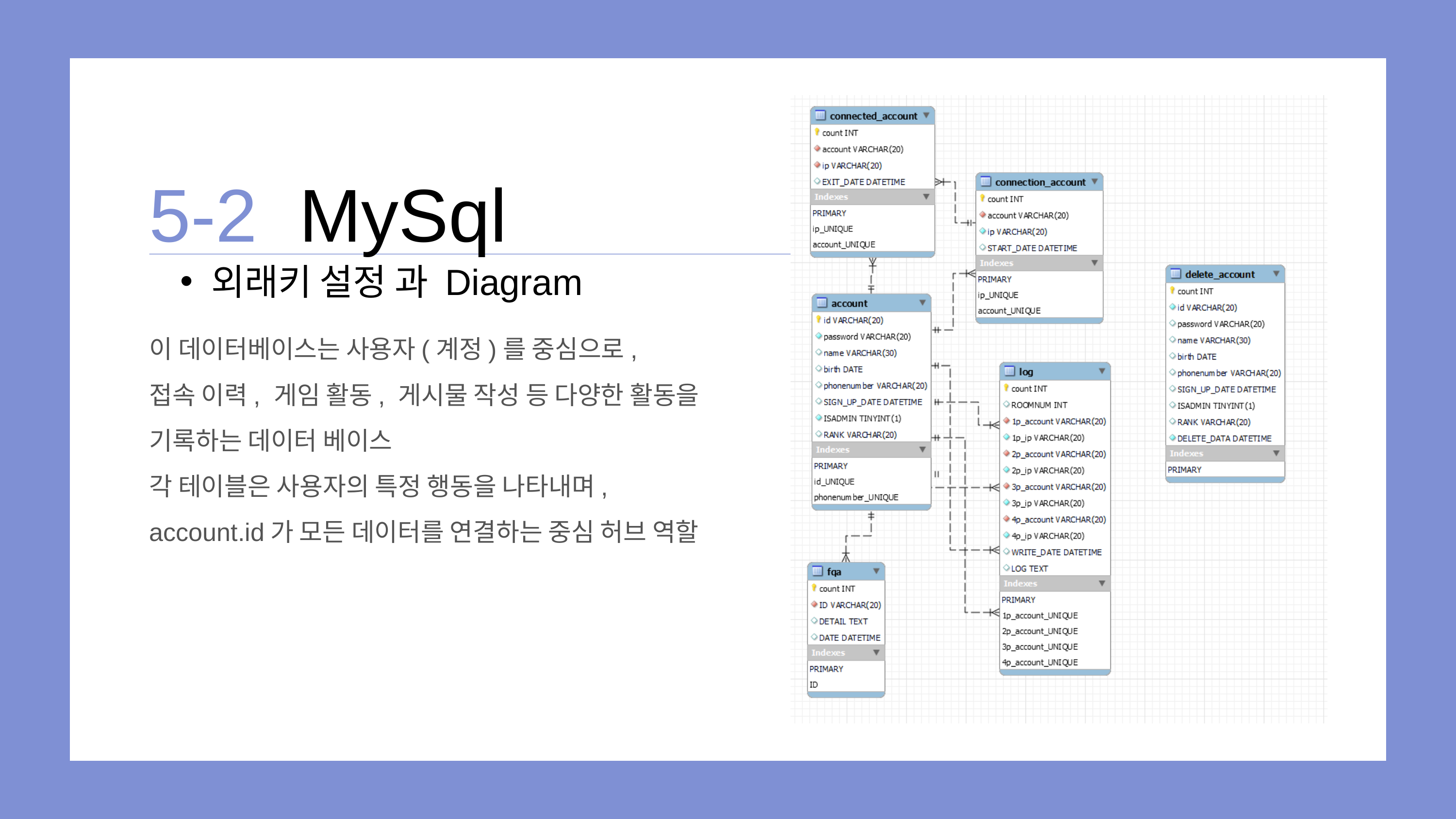

5-2
MySql
외래키 설정 과 Diagram

이 데이터베이스는 사용자(계정)를 중심으로,
접속 이력, 게임 활동, 게시물 작성 등 다양한 활동을
기록하는 데이터 베이스
각 테이블은 사용자의 특정 행동을 나타내며,
account.id가 모든 데이터를 연결하는 중심 허브 역할